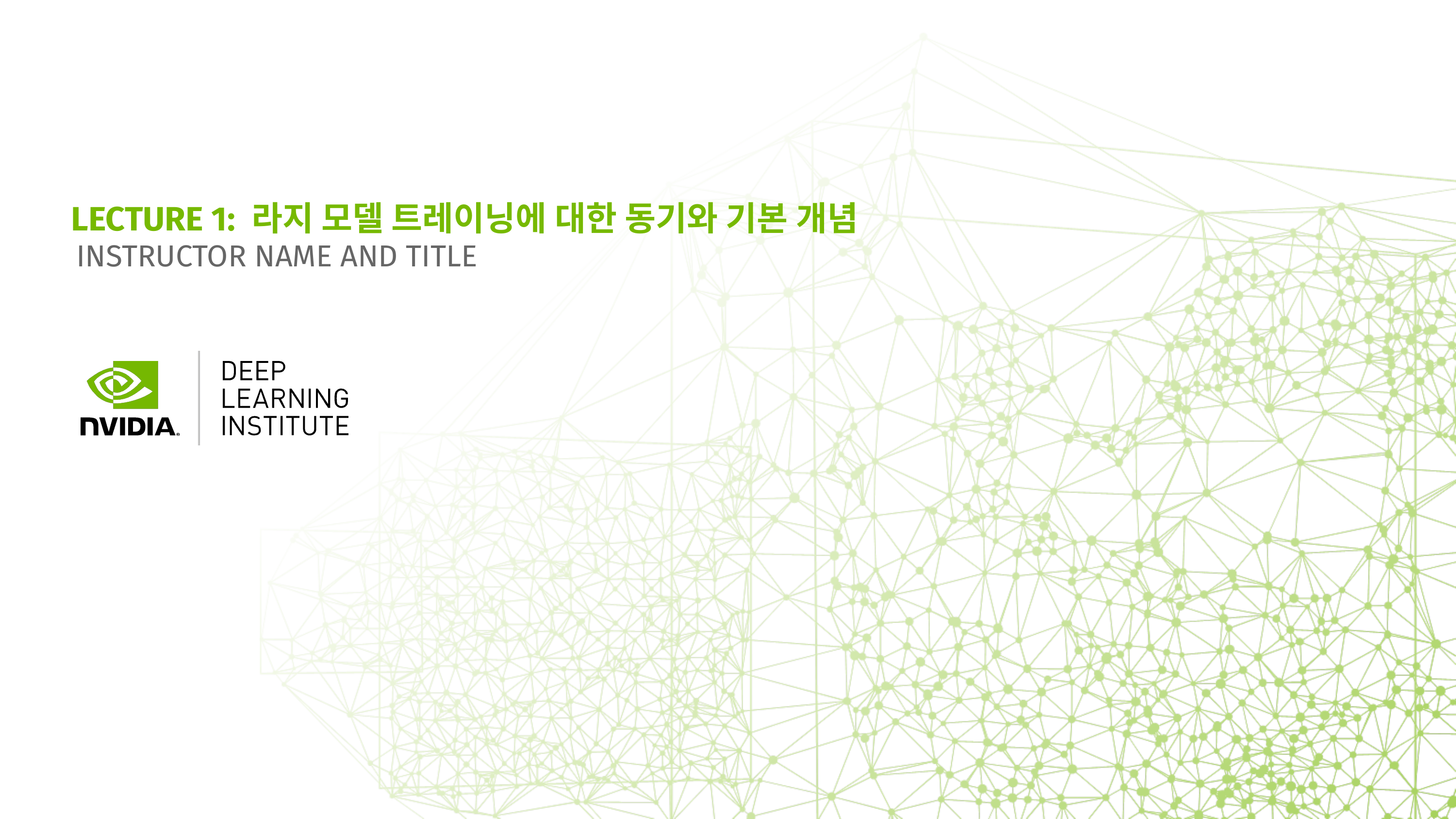

# LECTURE 1: 라지 모델 트레이닝에 대한 동기와 기본 개념
INSTRUCTOR NAME AND TITLE